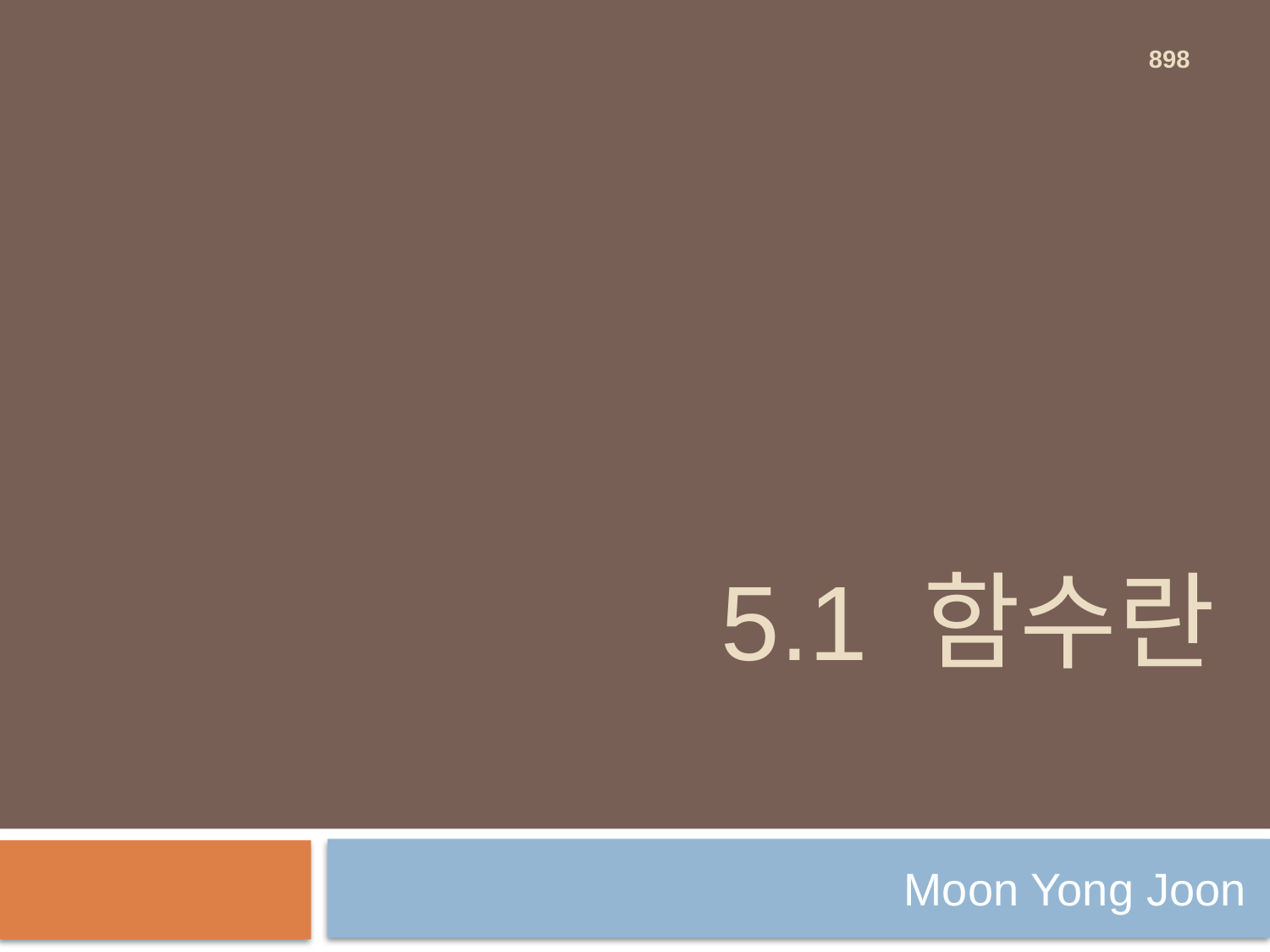

898
# 5.1 함수란
Moon Yong Joon